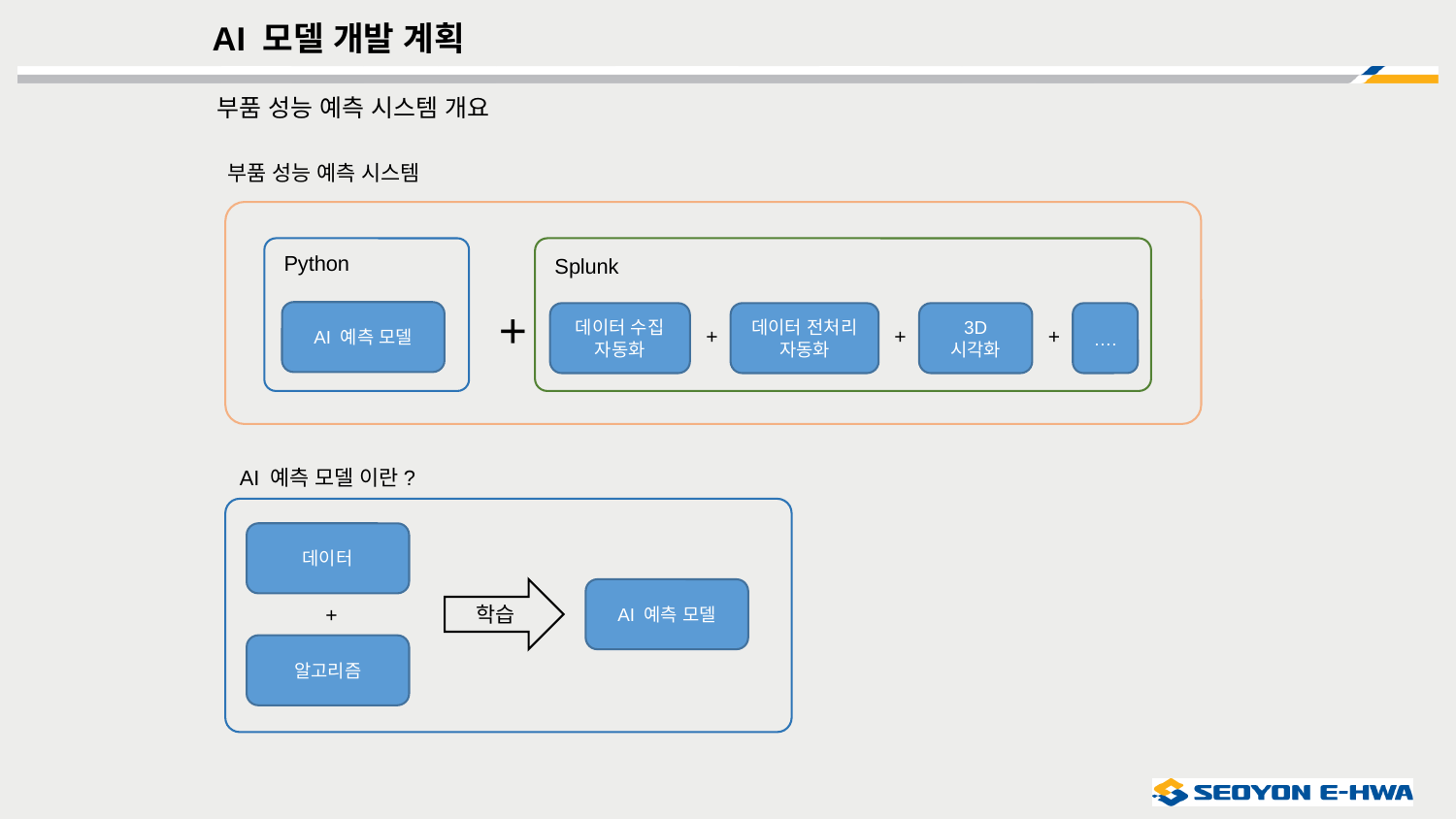

AI 모델 개발 계획
부품 성능 예측 시스템 개요
부품 성능 예측 시스템

Python
AI 예측 모델

Splunk
데이터 수집 자동화
데이터 전처리 자동화
3D 시각화
….
+
+
+
+
AI 예측 모델 이란?

데이터
+
알고리즘
학습
AI 예측 모델